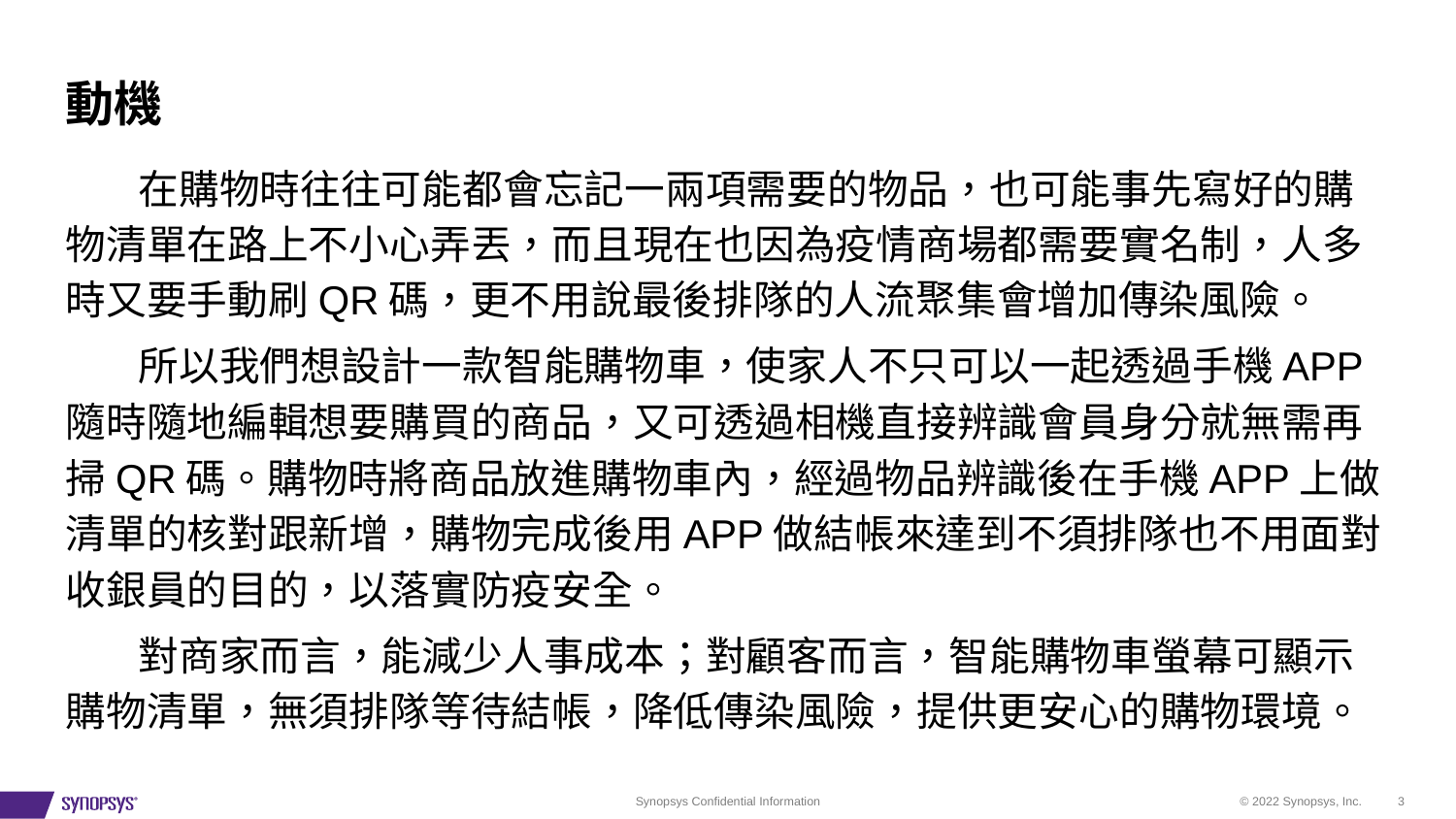

# 動機
在購物時往往可能都會忘記一兩項需要的物品，也可能事先寫好的購物清單在路上不小心弄丟，而且現在也因為疫情商場都需要實名制，人多時又要手動刷QR碼，更不用說最後排隊的人流聚集會增加傳染風險。
所以我們想設計一款智能購物車，使家人不只可以一起透過手機APP隨時隨地編輯想要購買的商品，又可透過相機直接辨識會員身分就無需再掃QR碼。購物時將商品放進購物車內，經過物品辨識後在手機APP上做清單的核對跟新增，購物完成後用APP做結帳來達到不須排隊也不用面對收銀員的目的，以落實防疫安全。
對商家而言，能減少人事成本；對顧客而言，智能購物車螢幕可顯示購物清單，無須排隊等待結帳，降低傳染風險，提供更安心的購物環境。